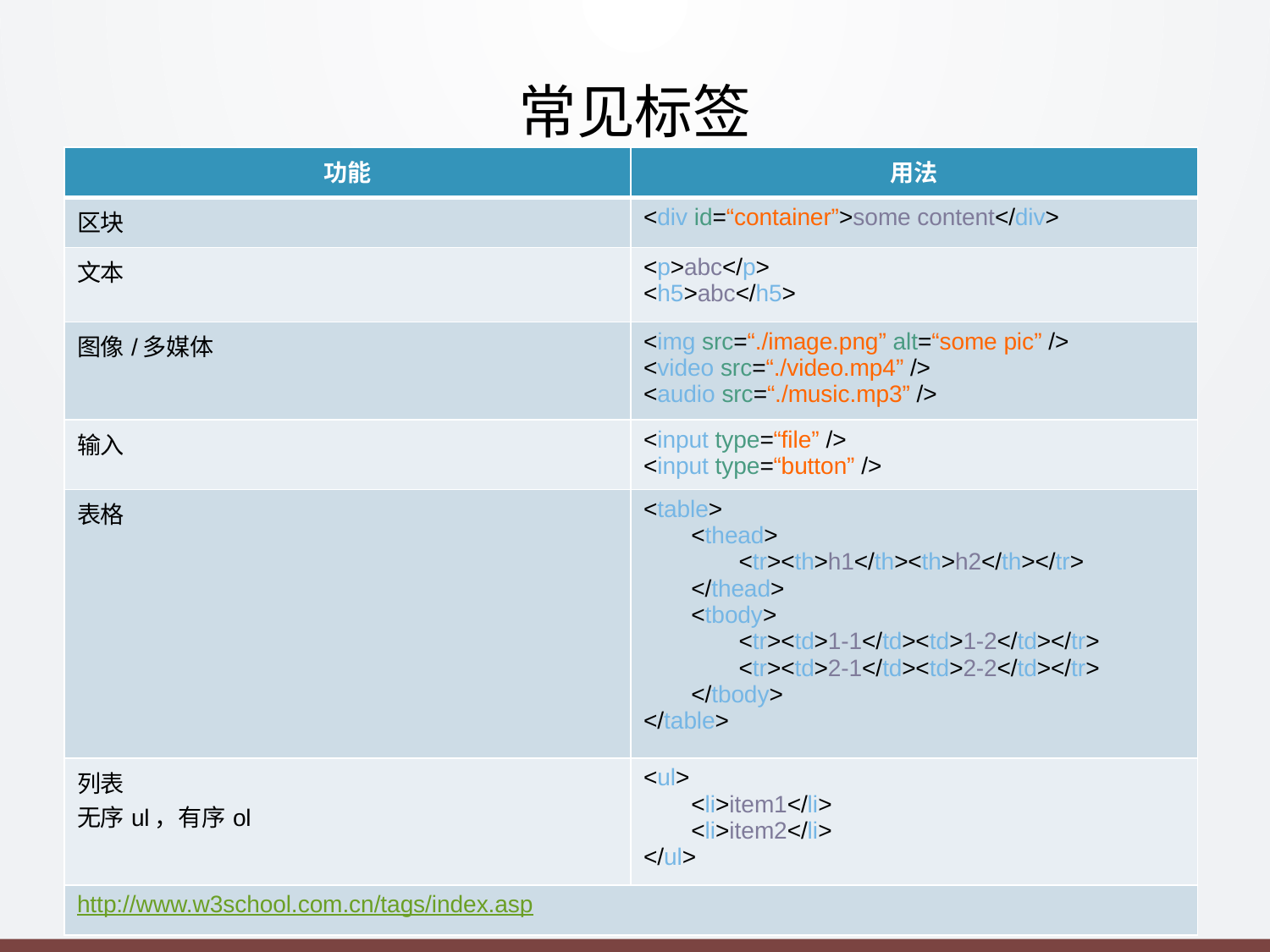

# 常见标签
| 功能 | 用法 |
| --- | --- |
| 区块 | <div id=“container”>some content</div> |
| 文本 | <p>abc</p> <h5>abc</h5> |
| 图像/多媒体 | <img src=“./image.png” alt=“some pic” /> <video src=“./video.mp4” /> <audio src=“./music.mp3” /> |
| 输入 | <input type=“file” /> <input type=“button” /> |
| 表格 | <table> <thead> <tr><th>h1</th><th>h2</th></tr> </thead> <tbody> <tr><td>1-1</td><td>1-2</td></tr> <tr><td>2-1</td><td>2-2</td></tr> </tbody> </table> |
| 列表 无序ul，有序ol | <ul> <li>item1</li> <li>item2</li> </ul> |
| http://www.w3school.com.cn/tags/index.asp |  |